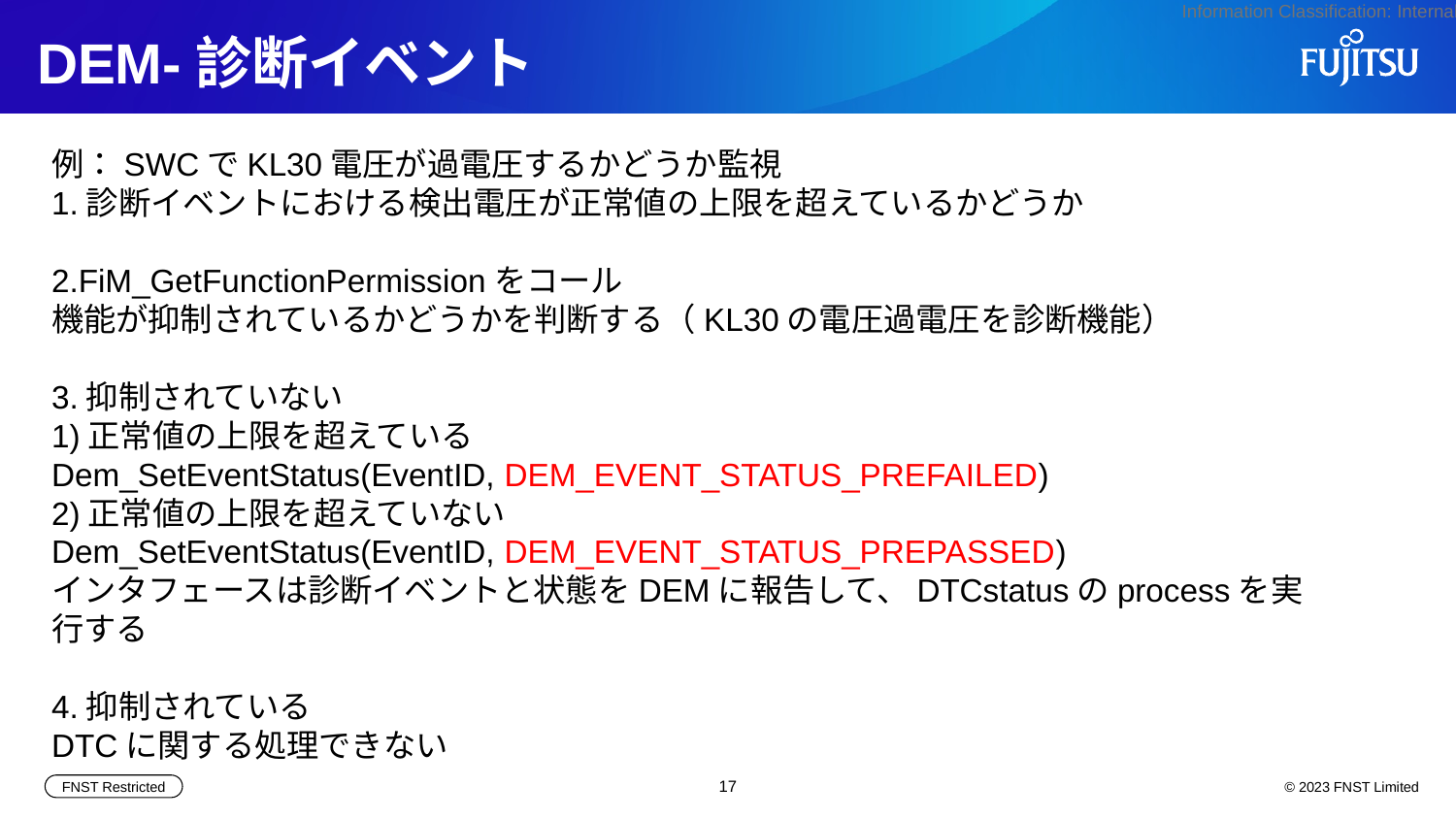

# DEM-診断イベント
例：SWCでKL30電圧が過電圧するかどうか監視
1.診断イベントにおける検出電圧が正常値の上限を超えているかどうか

2.FiM_GetFunctionPermissionをコール
機能が抑制されているかどうかを判断する（KL30の電圧過電圧を診断機能）

3.抑制されていない
1)正常値の上限を超えている
Dem_SetEventStatus(EventID, DEM_EVENT_STATUS_PREFAILED)
2)正常値の上限を超えていない
Dem_SetEventStatus(EventID, DEM_EVENT_STATUS_PREPASSED)
インタフェースは診断イベントと状態をDEMに報告して、DTCstatusのprocessを実行する

4.抑制されている
DTCに関する処理できない

17
© 2023 FNST Limited